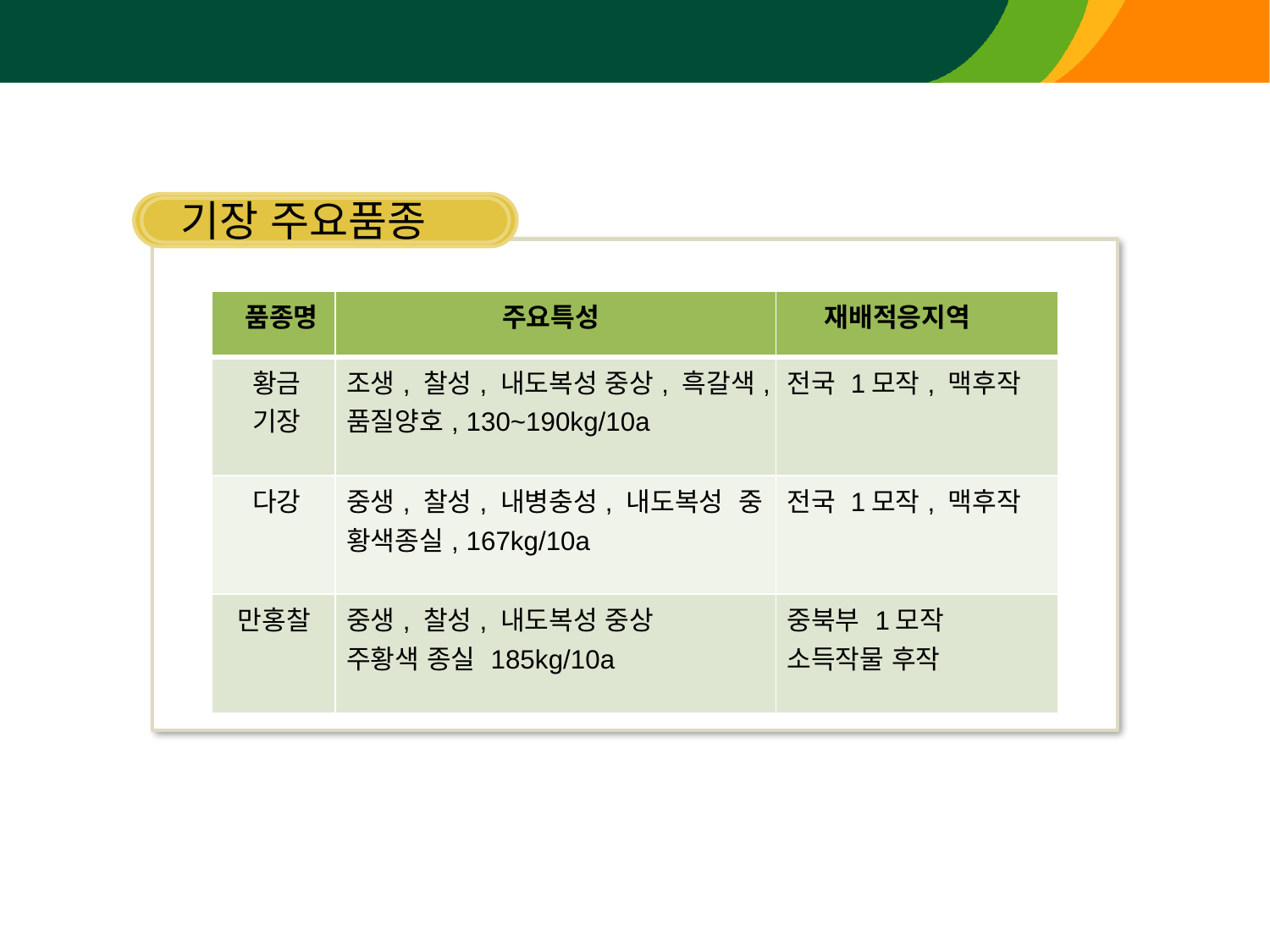

기장 재배 기술

기장 주요품종

| 품종명 | 주요특성 | 재배적응지역 |
| --- | --- | --- |
| 황금 기장 | 조생, 찰성, 내도복성 중상, 흑갈색, 품질양호, 130~190kg/10a | 전국 1모작, 맥후작 |
| 다강 | 중생, 찰성, 내병충성, 내도복성 중 황색종실, 167kg/10a | 전국 1모작, 맥후작 |
| 만홍찰 | 중생, 찰성, 내도복성 중상 주황색 종실 185kg/10a | 중북부 1모작 소득작물 후작 |